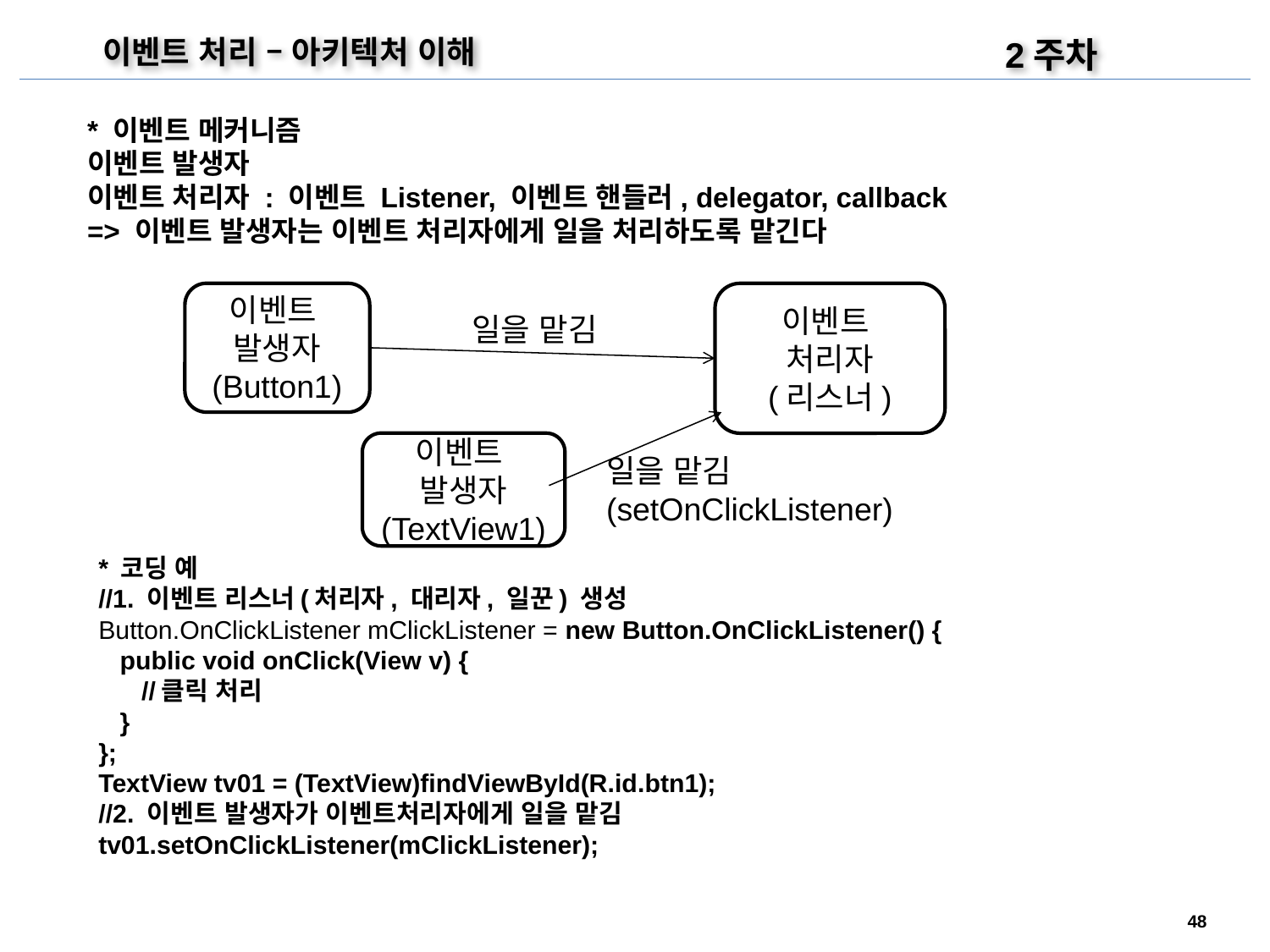

2주차
이벤트 처리 – 아키텍처 이해
* 이벤트 메커니즘
이벤트 발생자
이벤트 처리자 : 이벤트 Listener, 이벤트 핸들러, delegator, callback
=> 이벤트 발생자는 이벤트 처리자에게 일을 처리하도록 맡긴다
이벤트
발생자
(Button1)
이벤트
처리자
(리스너)
일을 맡김
이벤트
발생자
(TextView1)
일을 맡김
(setOnClickListener)
* 코딩 예
//1. 이벤트 리스너(처리자, 대리자, 일꾼) 생성
Button.OnClickListener mClickListener = new Button.OnClickListener() {
   public void onClick(View v) {
      //클릭 처리
   }
};
TextView tv01 = (TextView)findViewById(R.id.btn1);
//2. 이벤트 발생자가 이벤트처리자에게 일을 맡김
tv01.setOnClickListener(mClickListener);